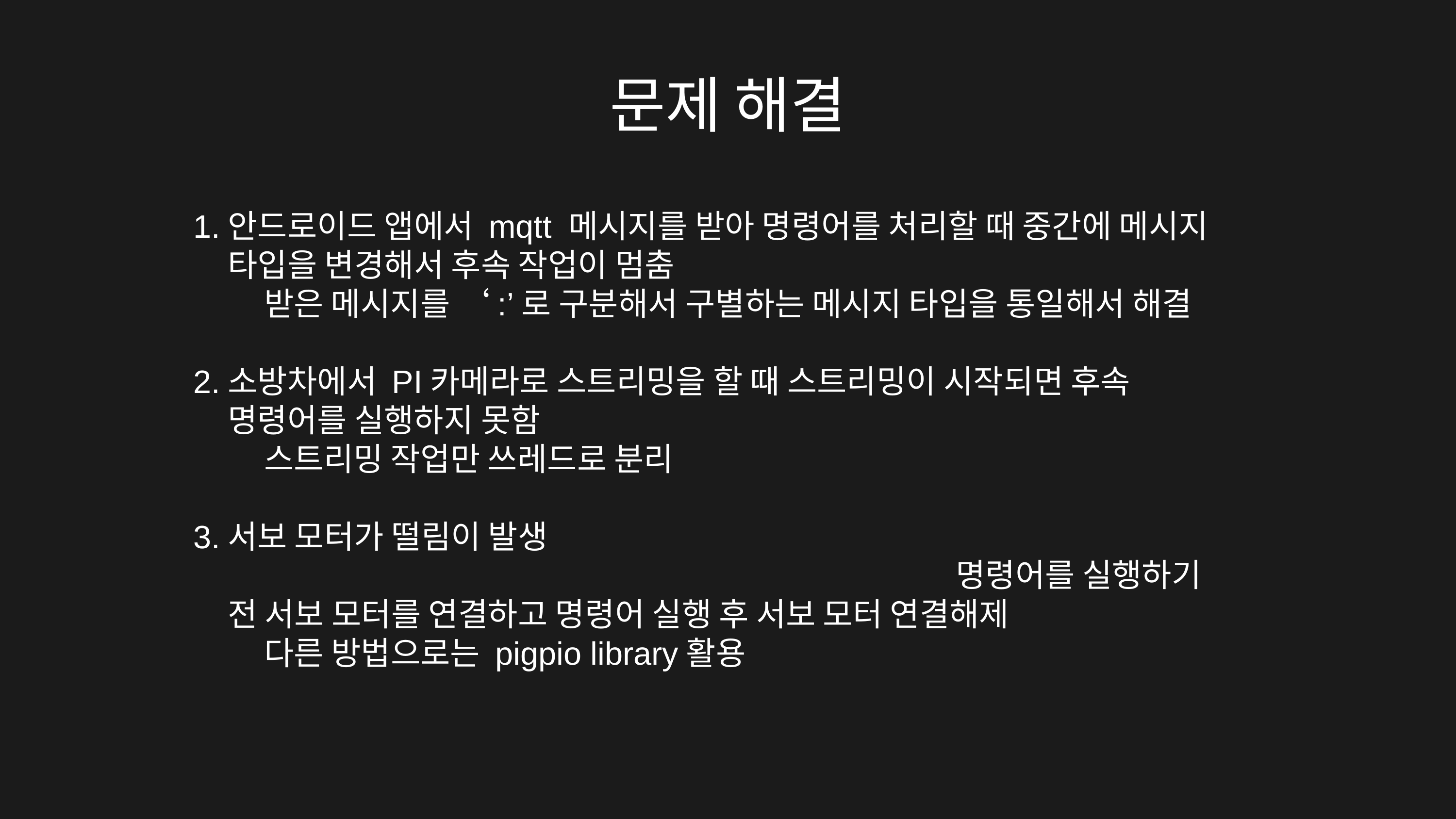

문제 해결
안드로이드 앱에서 mqtt 메시지를 받아 명령어를 처리할 때 중간에 메시지 타입을 변경해서 후속 작업이 멈춤
받은 메시지를 ‘:’로 구분해서 구별하는 메시지 타입을 통일해서 해결

소방차에서 PI카메라로 스트리밍을 할 때 스트리밍이 시작되면 후속 명령어를 실행하지 못함
스트리밍 작업만 쓰레드로 분리

서보 모터가 떨림이 발생																			명령어를 실행하기 전 서보 모터를 연결하고 명령어 실행 후 서보 모터 연결해제
다른 방법으로는 pigpio library활용